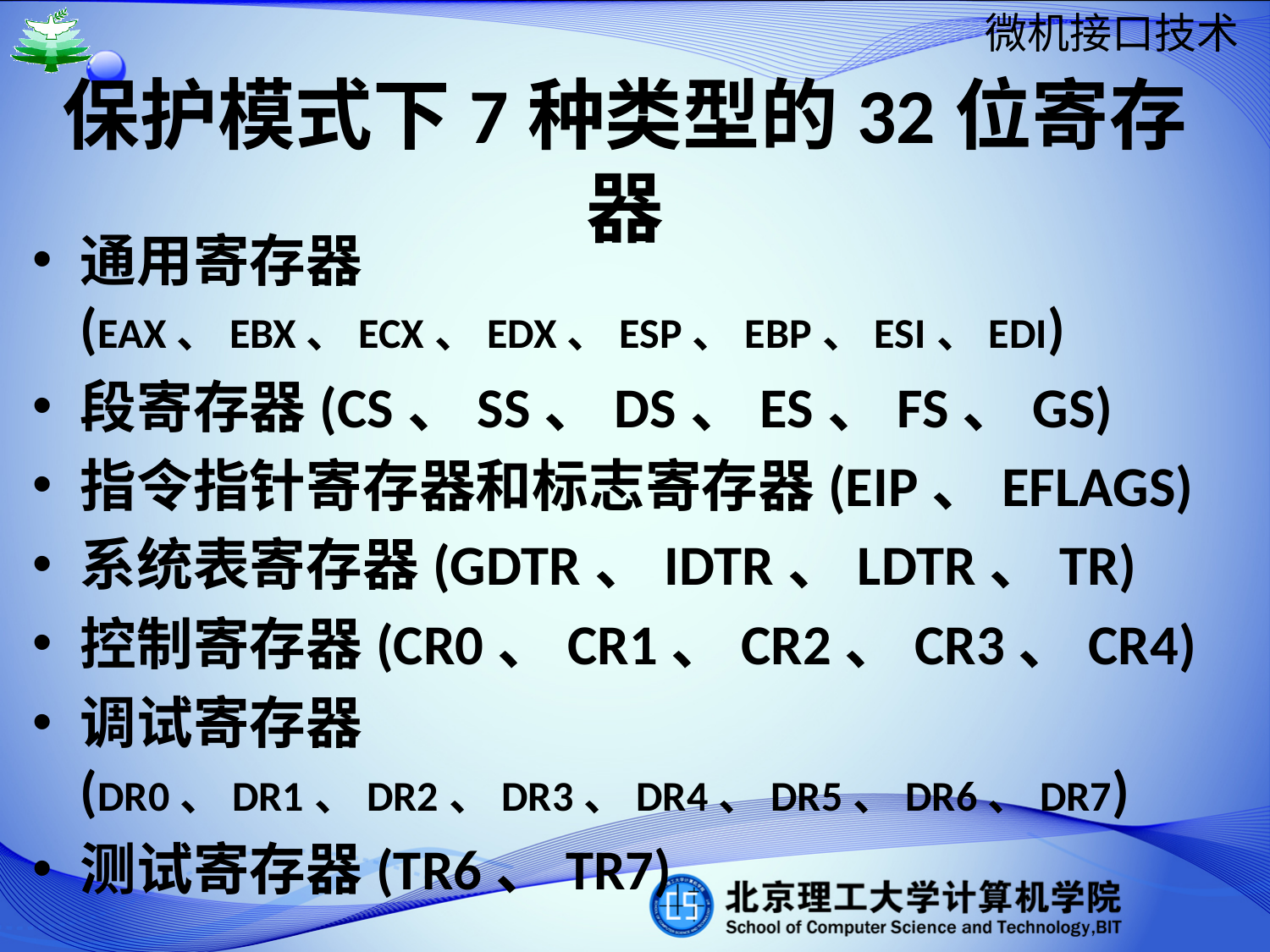

# 保护模式下7种类型的32位寄存器
通用寄存器(EAX、EBX、ECX、EDX、ESP、EBP、ESI、EDI)
段寄存器(CS、SS、DS、ES、FS、GS)
指令指针寄存器和标志寄存器(EIP、EFLAGS)
系统表寄存器(GDTR、IDTR、LDTR、TR)
控制寄存器(CR0、CR1、CR2、CR3、CR4)
调试寄存器(DR0、DR1、DR2、DR3、DR4、DR5、DR6、DR7)
测试寄存器(TR6、TR7)